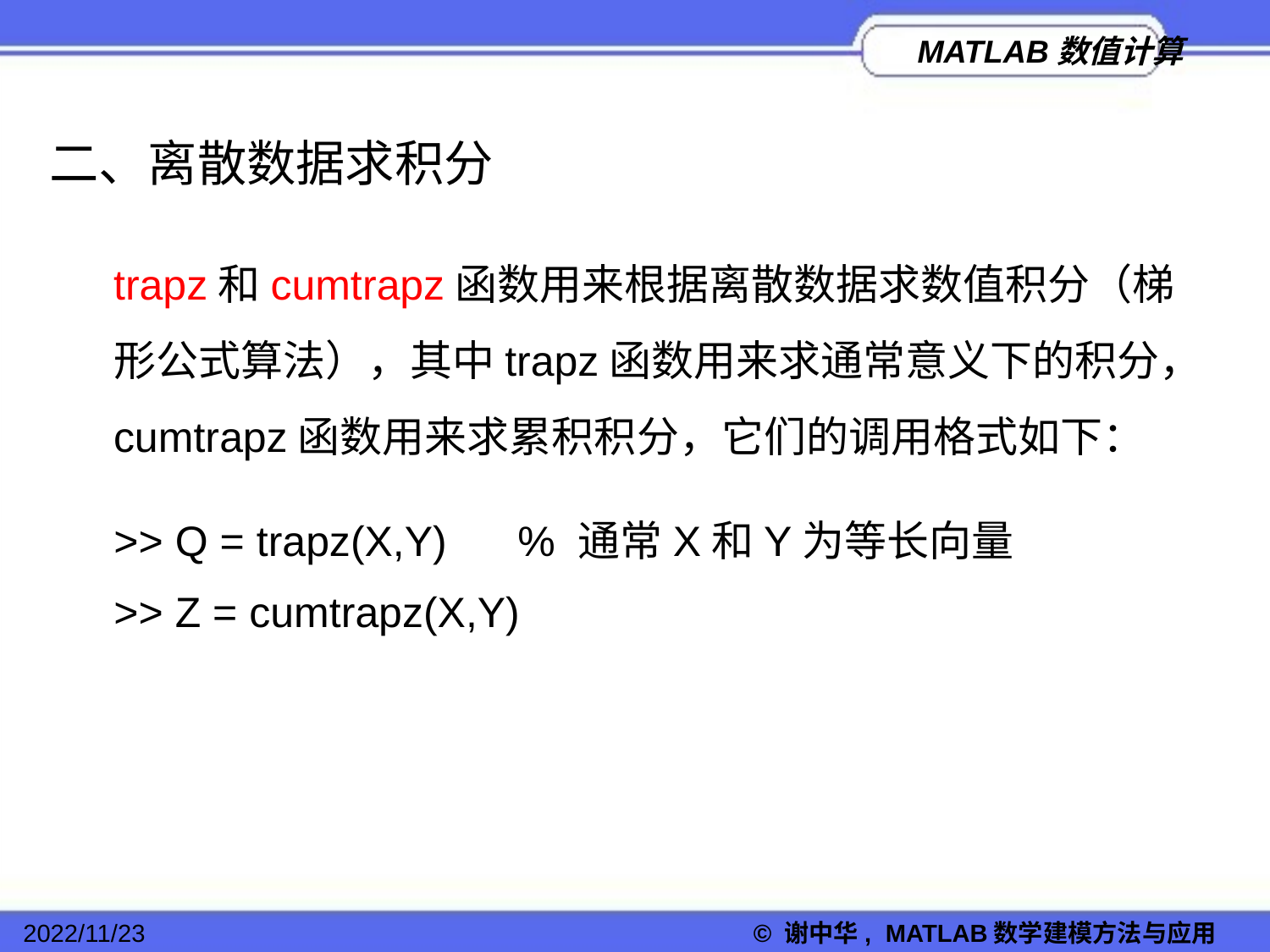

二、离散数据求积分
trapz和cumtrapz函数用来根据离散数据求数值积分（梯形公式算法），其中trapz函数用来求通常意义下的积分，cumtrapz函数用来求累积积分，它们的调用格式如下：
>> Q = trapz(X,Y)      % 通常X和Y为等长向量
>> Z = cumtrapz(X,Y)
2022/11/23
© 谢中华,  MATLAB数学建模方法与应用